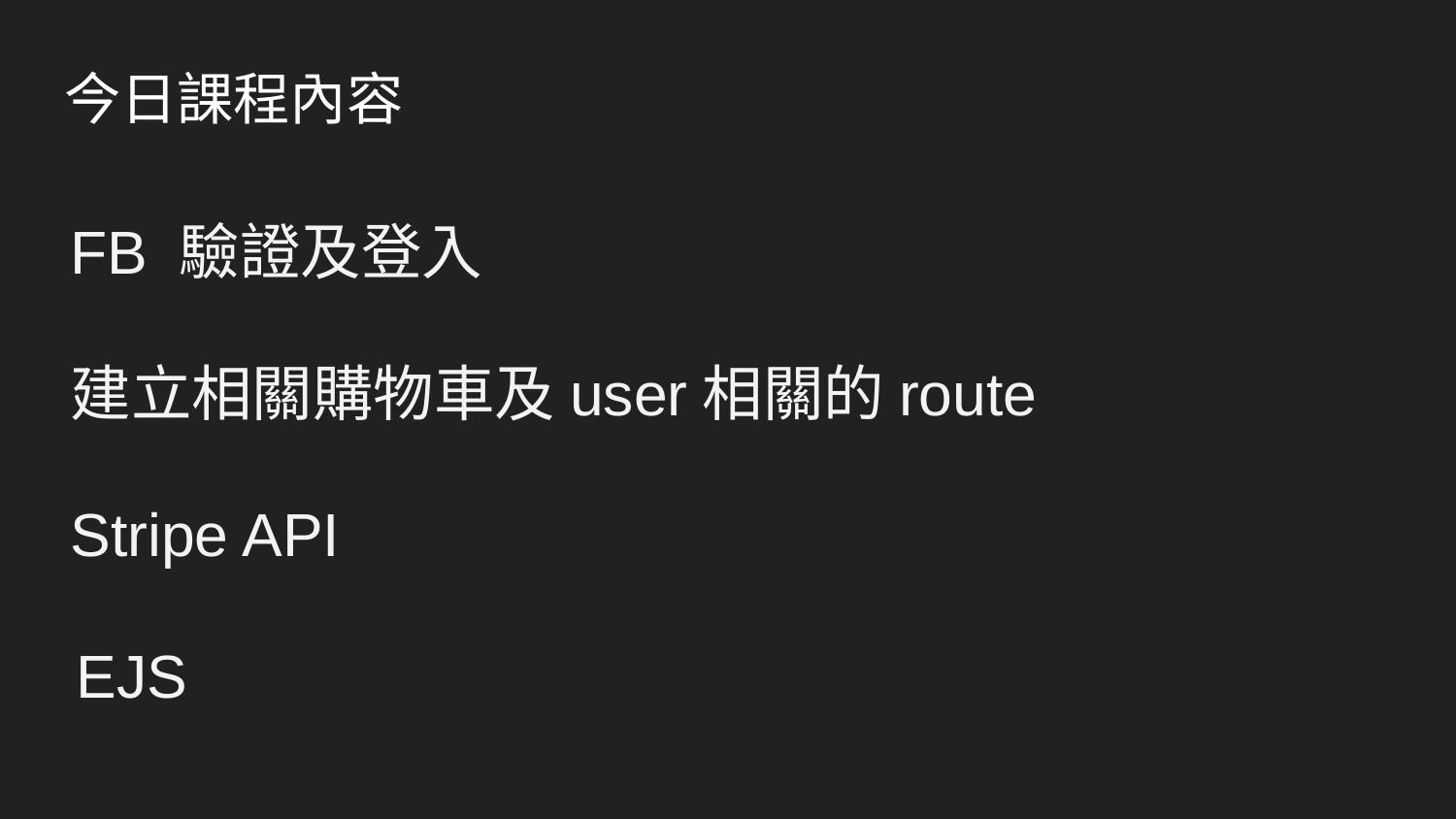

# 今日課程內容
FB 驗證及登入
建立相關購物車及user相關的route
Stripe API
EJS